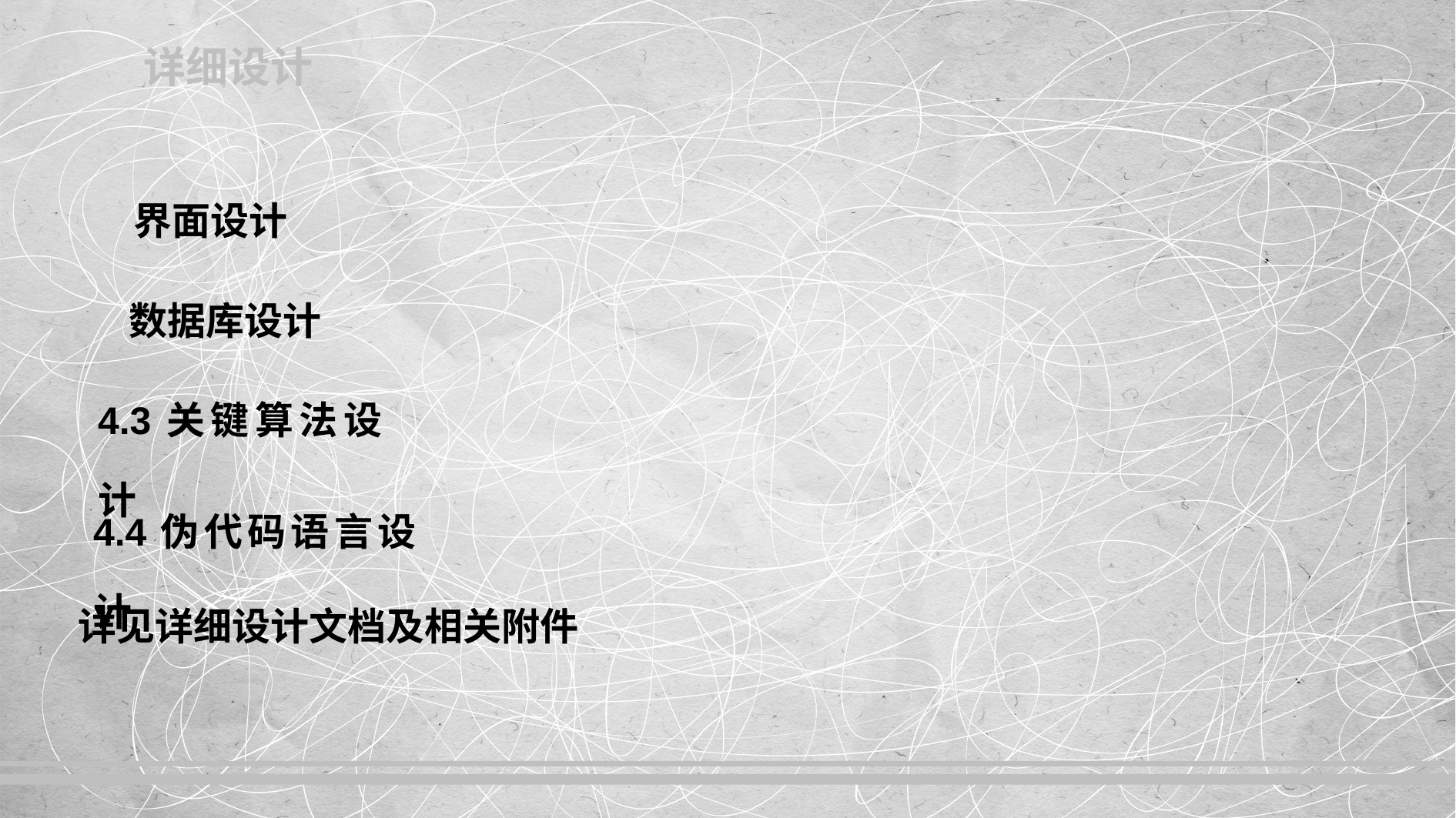

详细设计
界面设计
数据库设计
4.3关键算法设计
4.4伪代码语言设计
详见详细设计文档及相关附件